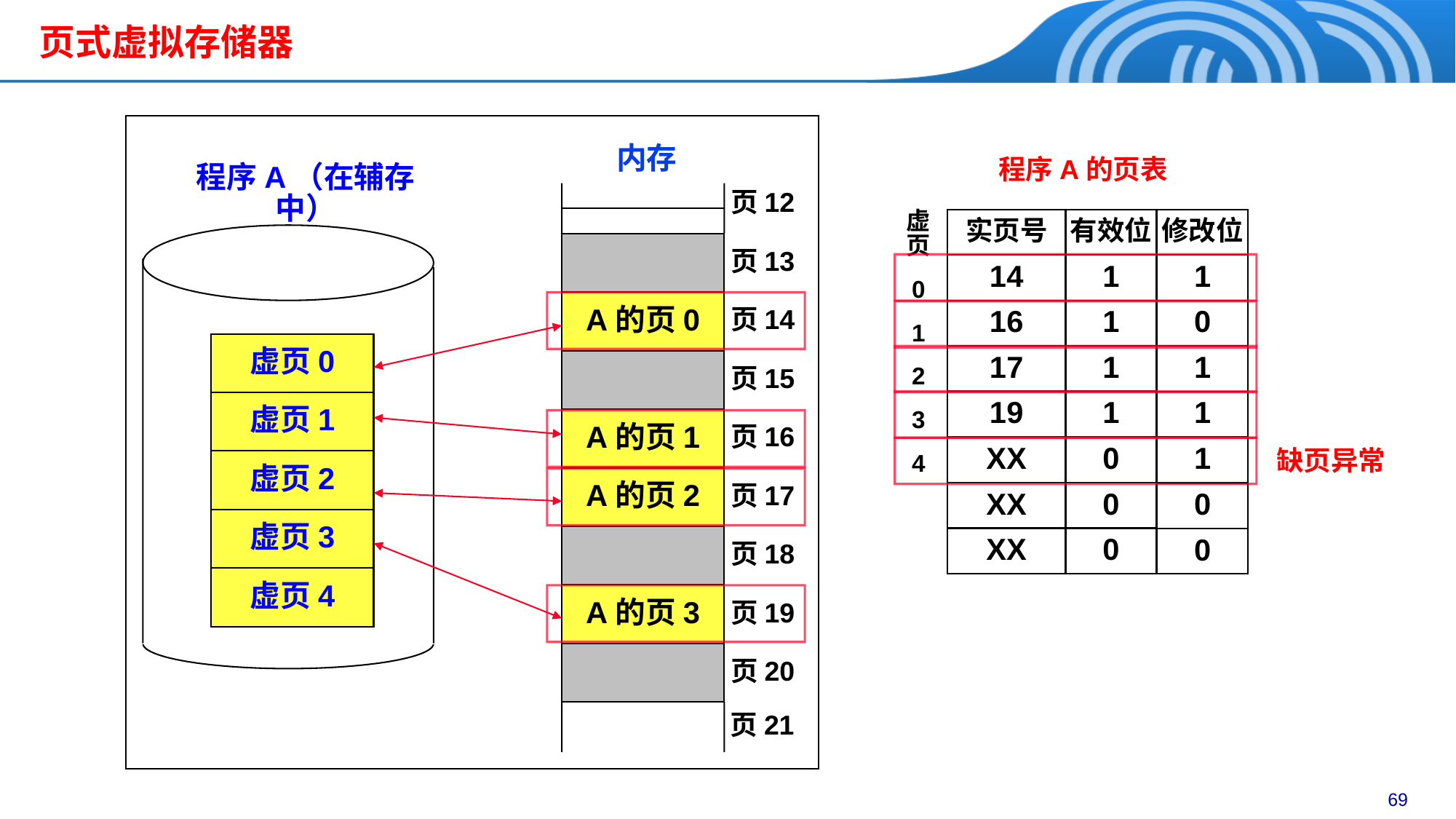

# 页式虚拟存储器

内存
程序A（在辅存中）
页12

页13

A的页0
页14

虚页0

页15
虚页1
A的页1
页16

虚页2
A的页2
页17

虚页3

页18

虚页4
A的页3
页19

页20
页21

程序A的页表
虚页
0
1
2
3
4
实页号
有效位
修改位

14
1
1

16
1
0

17
1
1

19
1
1

XX
0
1

缺页异常

XX
0
0
XX
0
0